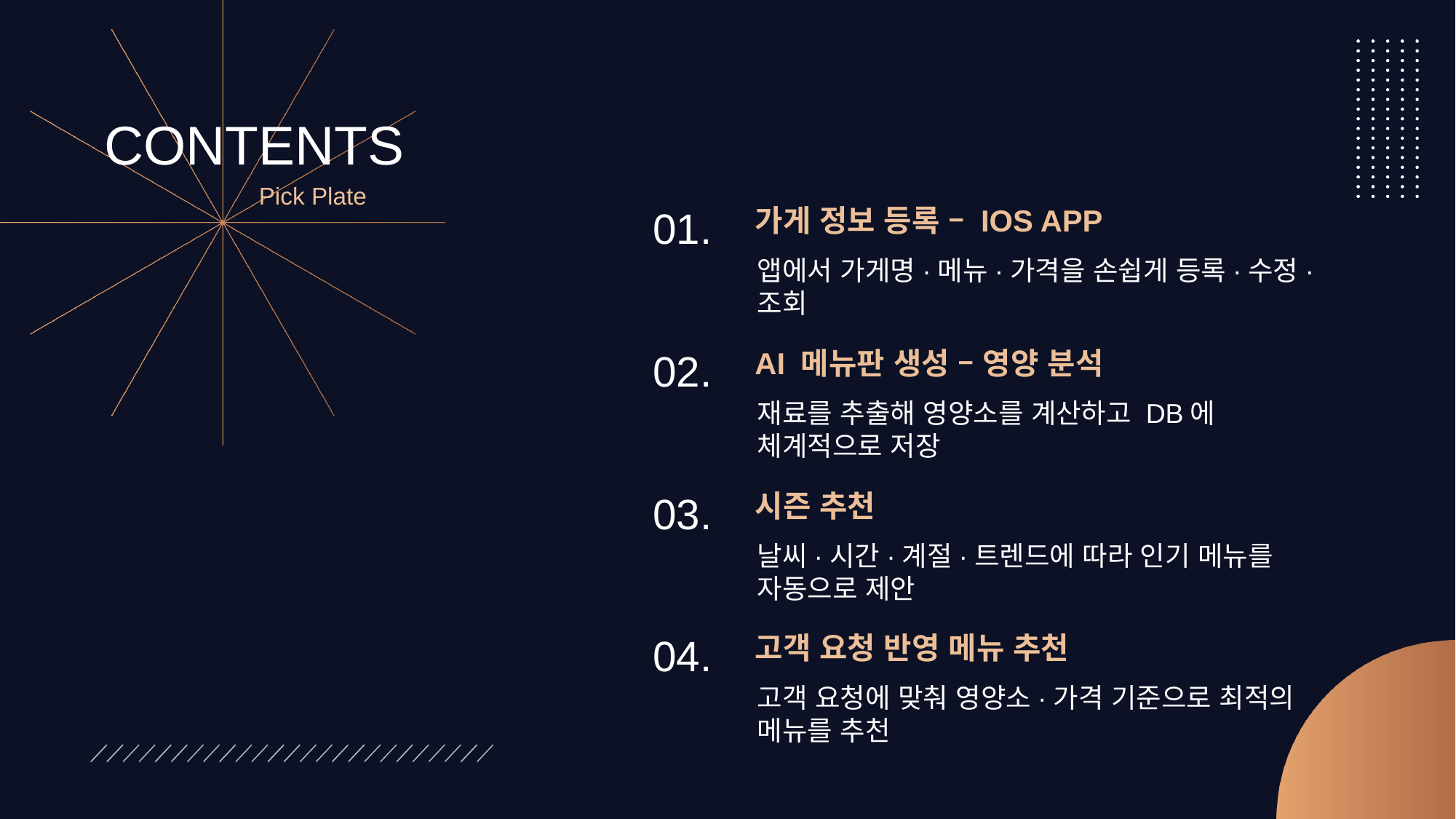

CONTENTS
Pick Plate
가게 정보 등록 – IOS APP
01.
앱에서 가게명·메뉴·가격을 손쉽게 등록·수정·조회
AI 메뉴판 생성 – 영양 분석
02.
재료를 추출해 영양소를 계산하고 DB에 체계적으로 저장
시즌 추천
03.
날씨·시간·계절·트렌드에 따라 인기 메뉴를 자동으로 제안
고객 요청 반영 메뉴 추천
04.
고객 요청에 맞춰 영양소·가격 기준으로 최적의 메뉴를 추천